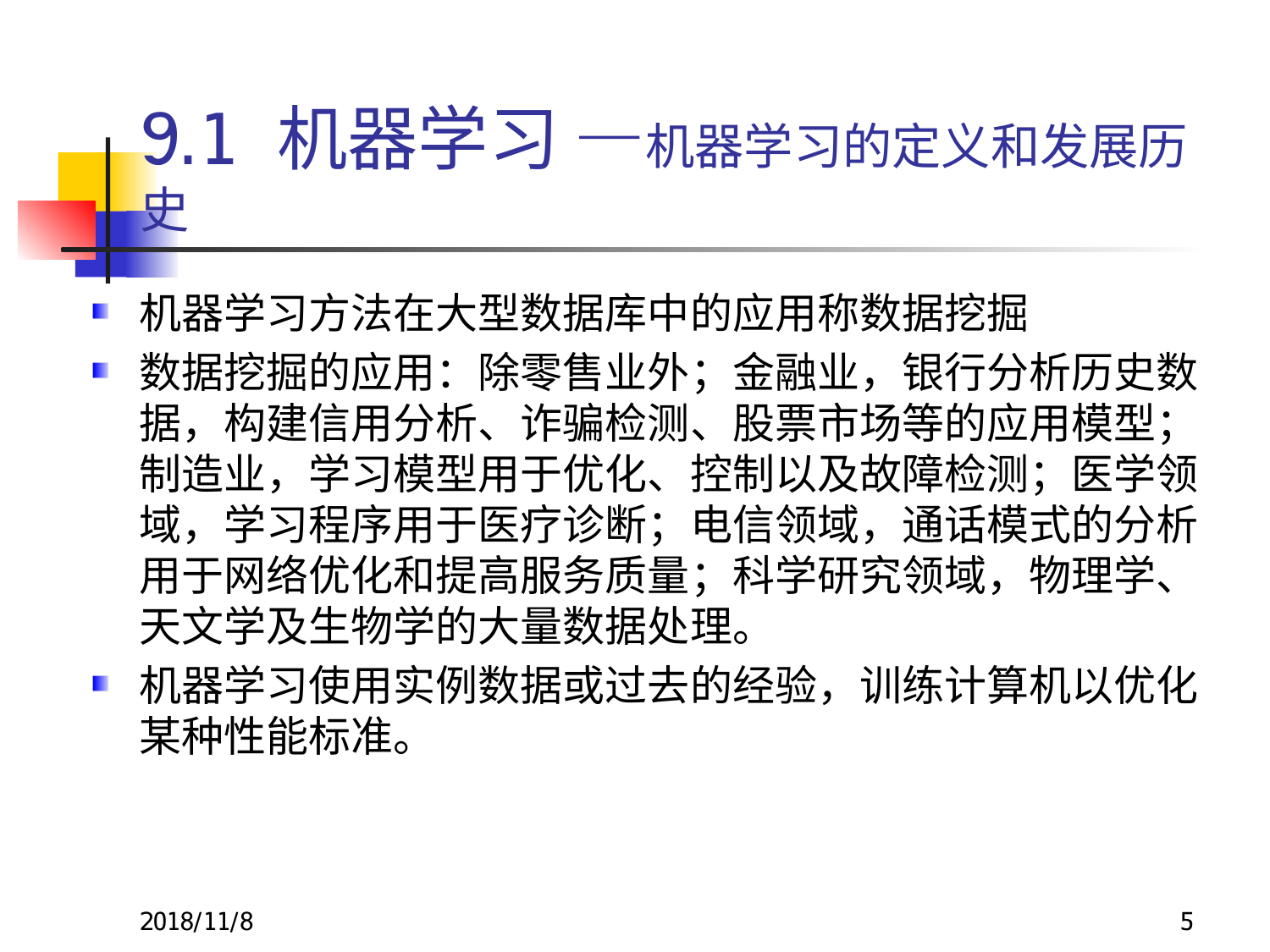

# 9.1 机器学习 —机器学习的定义和发展历史
机器学习方法在大型数据库中的应用称数据挖掘
数据挖掘的应用：除零售业外；金融业，银行分析历史数据，构建信用分析、诈骗检测、股票市场等的应用模型；制造业，学习模型用于优化、控制以及故障检测；医学领域，学习程序用于医疗诊断；电信领域，通话模式的分析用于网络优化和提高服务质量；科学研究领域，物理学、天文学及生物学的大量数据处理。
机器学习使用实例数据或过去的经验，训练计算机以优化某种性能标准。
2018/11/8
5